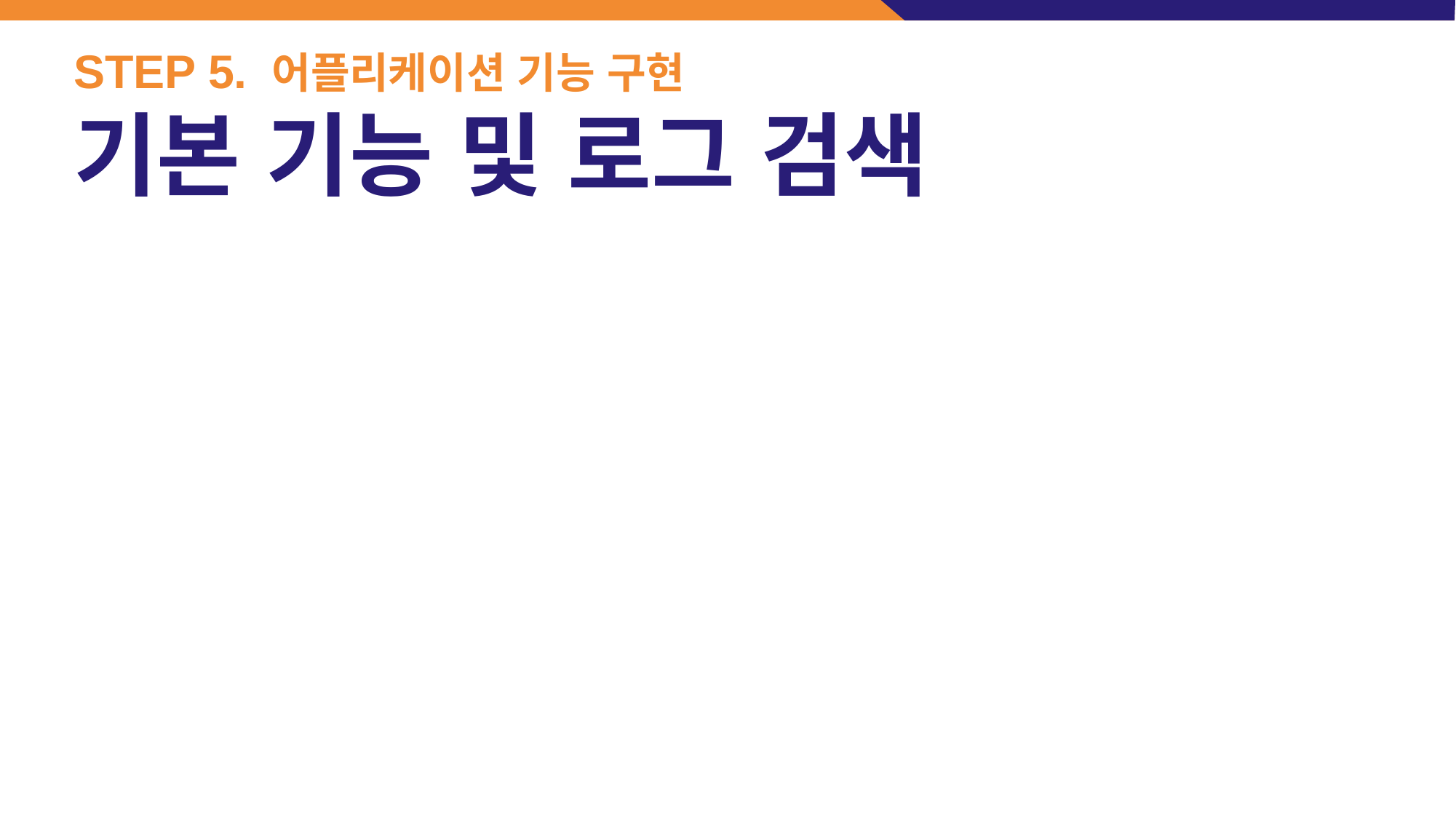

# STEP 5. 어플리케이션 기능 구현 기본 기능 및 로그 검색